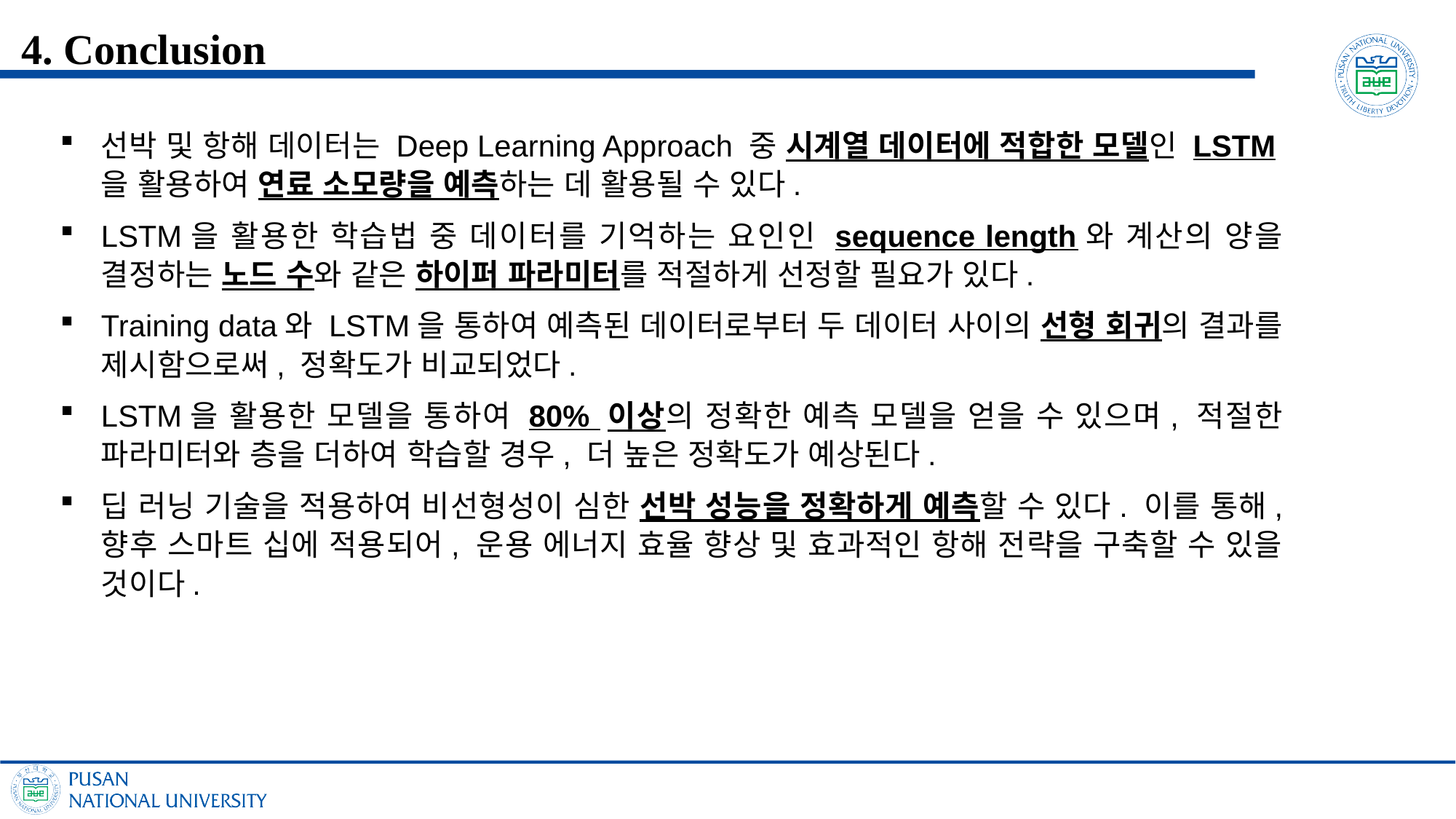

4. Conclusion

선박 및 항해 데이터는 Deep Learning Approach 중 시계열 데이터에 적합한 모델인 LSTM을 활용하여 연료 소모량을 예측하는 데 활용될 수 있다.
LSTM을 활용한 학습법 중 데이터를 기억하는 요인인 sequence length와 계산의 양을 결정하는 노드 수와 같은 하이퍼 파라미터를 적절하게 선정할 필요가 있다.
Training data와 LSTM을 통하여 예측된 데이터로부터 두 데이터 사이의 선형 회귀의 결과를 제시함으로써, 정확도가 비교되었다.
LSTM을 활용한 모델을 통하여 80% 이상의 정확한 예측 모델을 얻을 수 있으며, 적절한 파라미터와 층을 더하여 학습할 경우, 더 높은 정확도가 예상된다.
딥 러닝 기술을 적용하여 비선형성이 심한 선박 성능을 정확하게 예측할 수 있다. 이를 통해, 향후 스마트 십에 적용되어, 운용 에너지 효율 향상 및 효과적인 항해 전략을 구축할 수 있을 것이다.